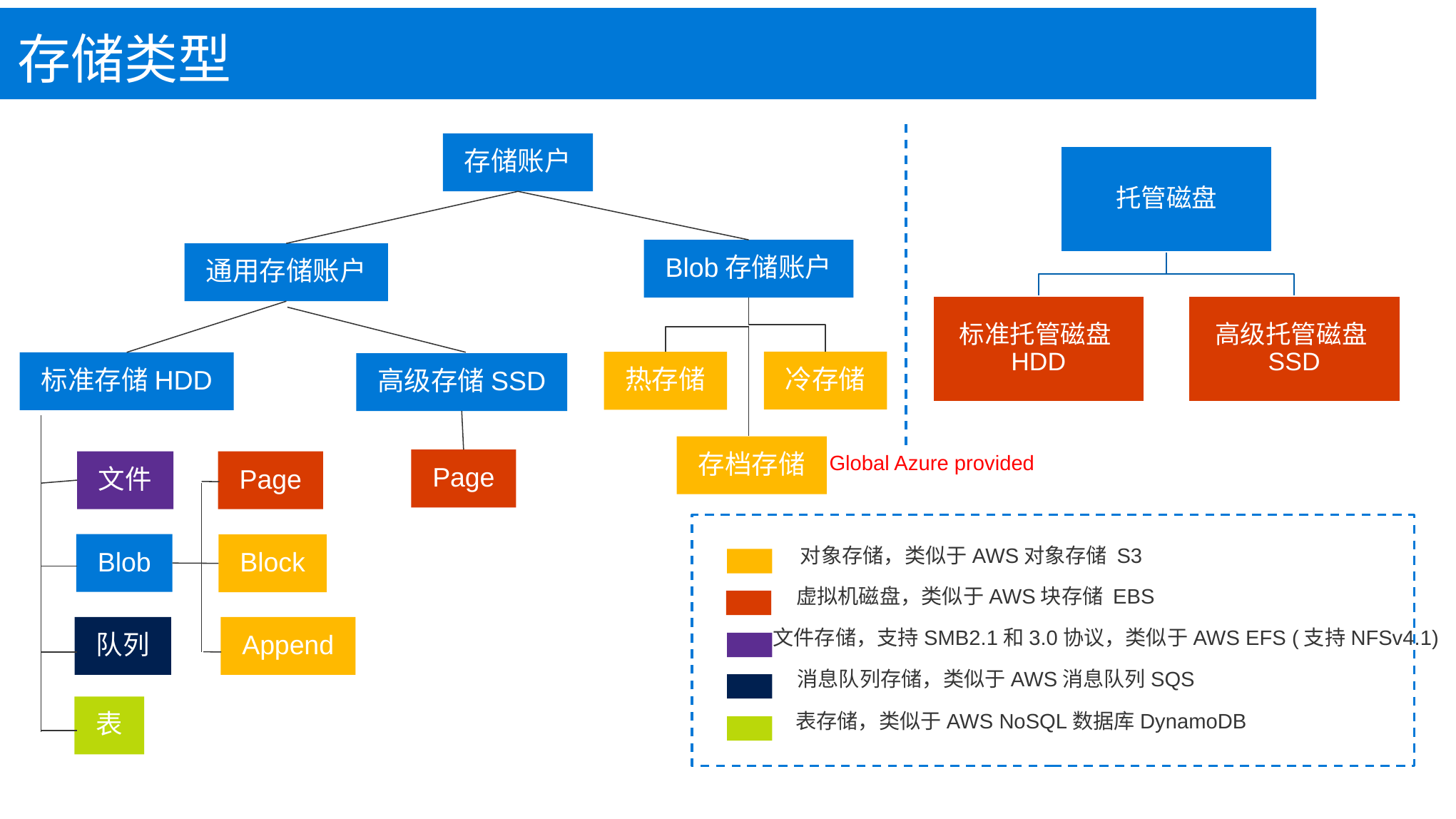

存储类型

托管磁盘
标准托管磁盘HDD
高级托管磁盘SSD
存储账户
Blob存储账户
通用存储账户
冷存储
热存储
标准存储HDD
高级存储SSD
存档存储
Global Azure provided
Page
文件
Page

Blob
对象存储，类似于AWS对象存储 S3
Block

虚拟机磁盘，类似于AWS块存储 EBS

文件存储，支持SMB2.1和3.0协议，类似于AWS EFS (支持NFSv4.1)
Append
队列

消息队列存储，类似于AWS消息队列SQS

表
表存储，类似于AWS NoSQL数据库DynamoDB